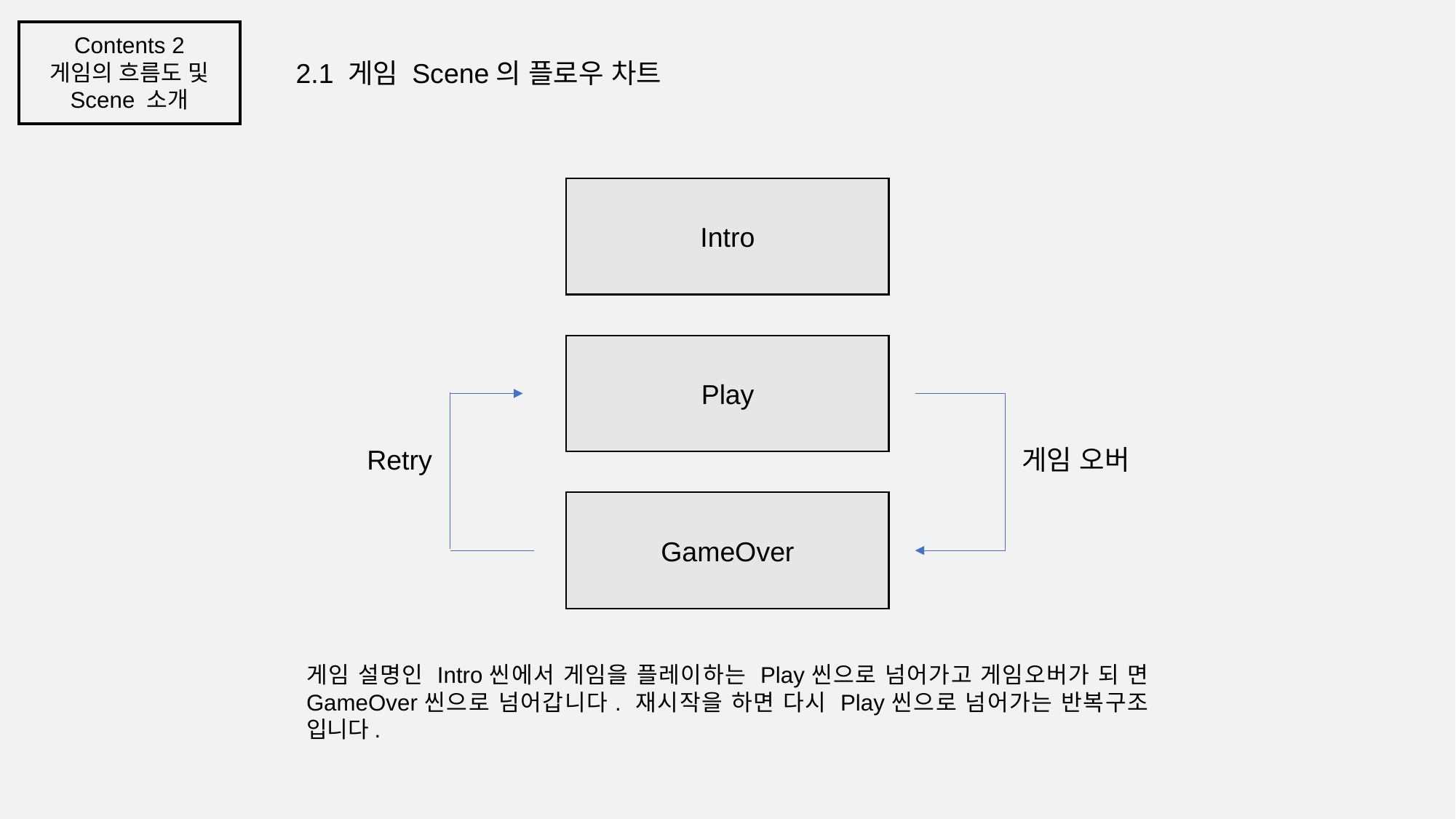

Contents 2
게임의 흐름도 및
Scene 소개
2.1 게임 Scene의 플로우 차트
Intro
Play
Retry
게임 오버
GameOver
게임 설명인 Intro씬에서 게임을 플레이하는 Play씬으로 넘어가고 게임오버가 되 면 GameOver씬으로 넘어갑니다. 재시작을 하면 다시 Play씬으로 넘어가는 반복구조 입니다.